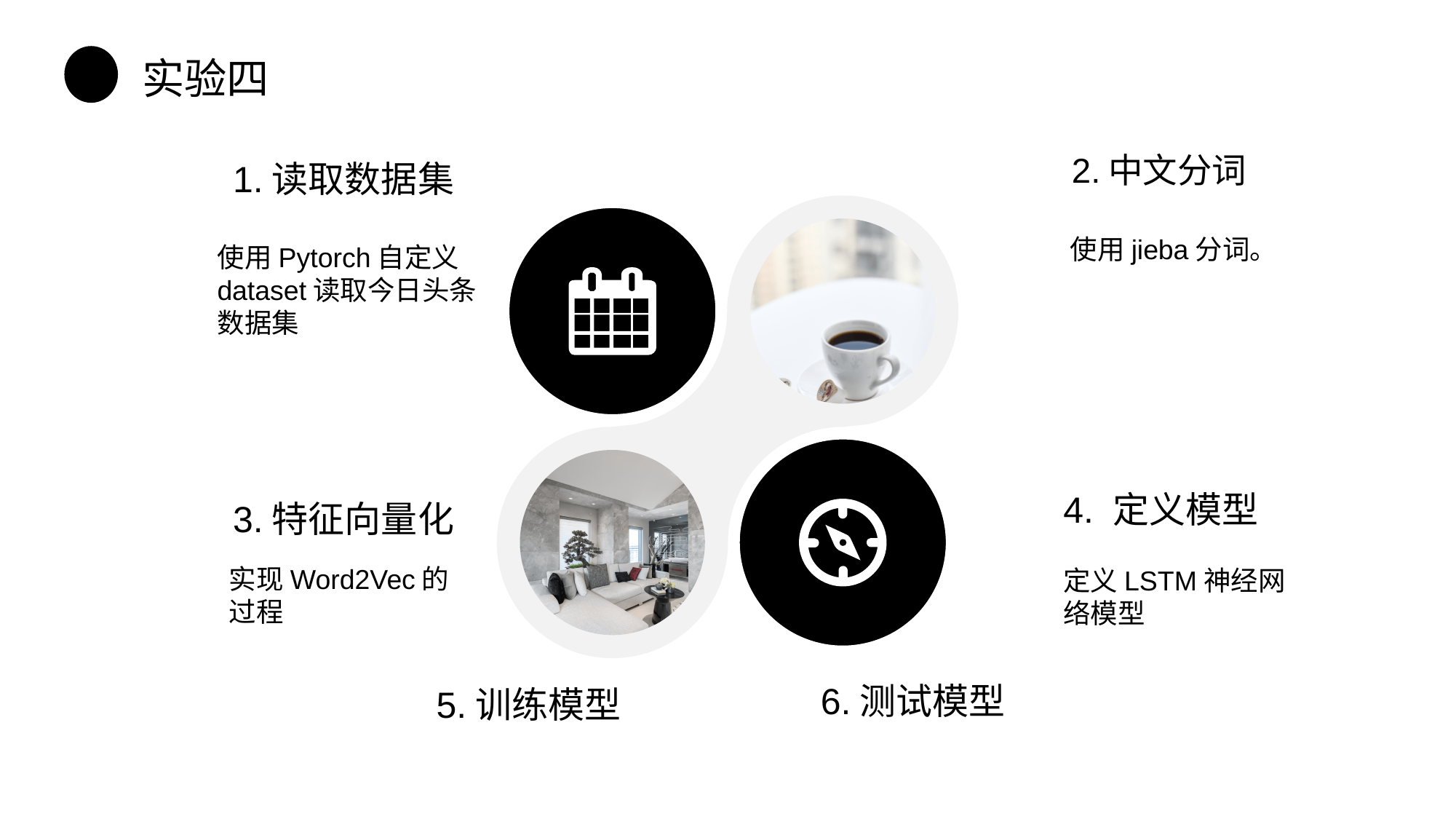

实验四
2.中文分词
1.读取数据集

使用jieba分词。
使用Pytorch自定义dataset读取今日头条数据集

3.特征向量化
4. 定义模型

实现Word2Vec的过程
定义LSTM神经网络模型
6.测试模型
5.训练模型